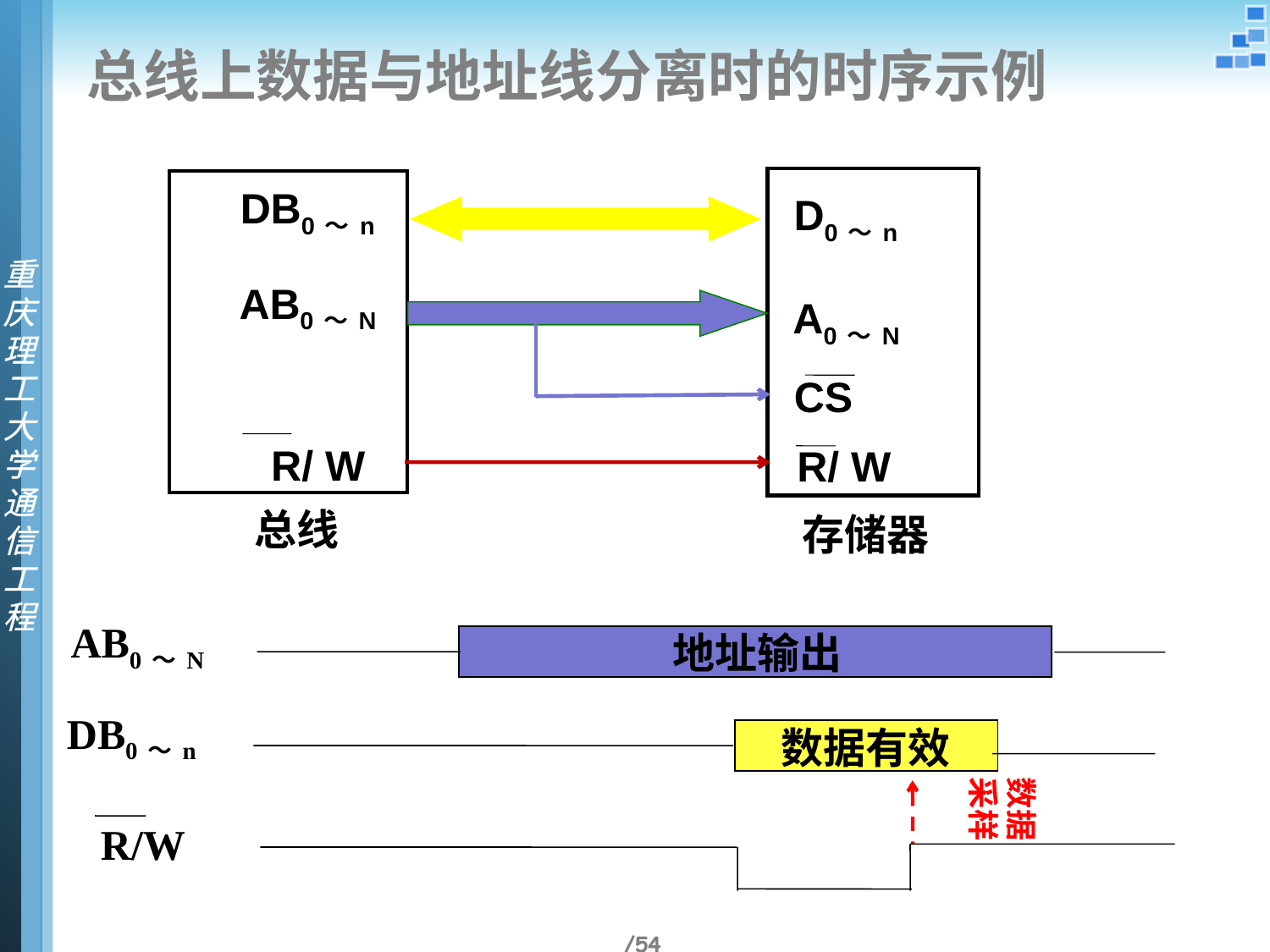

总线上数据与地址线分离时的时序示例

 DB0～n
D0～n

 AB0～N

A0～N
CS

R/ W
R/ W

总线
存储器
AB0～N

地址输出

DB0～n

数据有效

数据
采样

R/W

55
/54